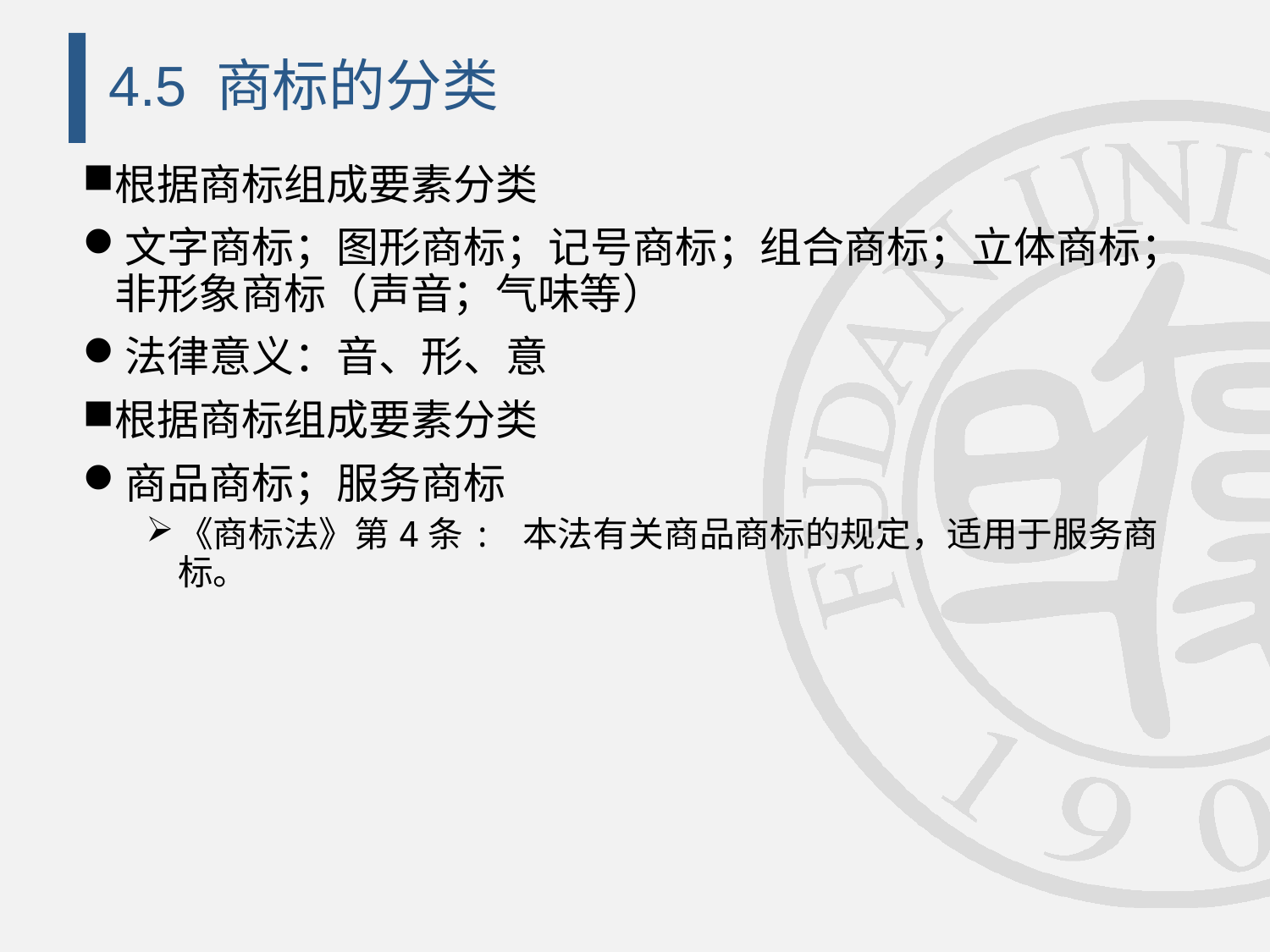

# 4.5 商标的分类
根据商标组成要素分类
文字商标；图形商标；记号商标；组合商标；立体商标；非形象商标（声音；气味等）
法律意义：音、形、意
根据商标组成要素分类
商品商标；服务商标
《商标法》第4条: 本法有关商品商标的规定，适用于服务商标。